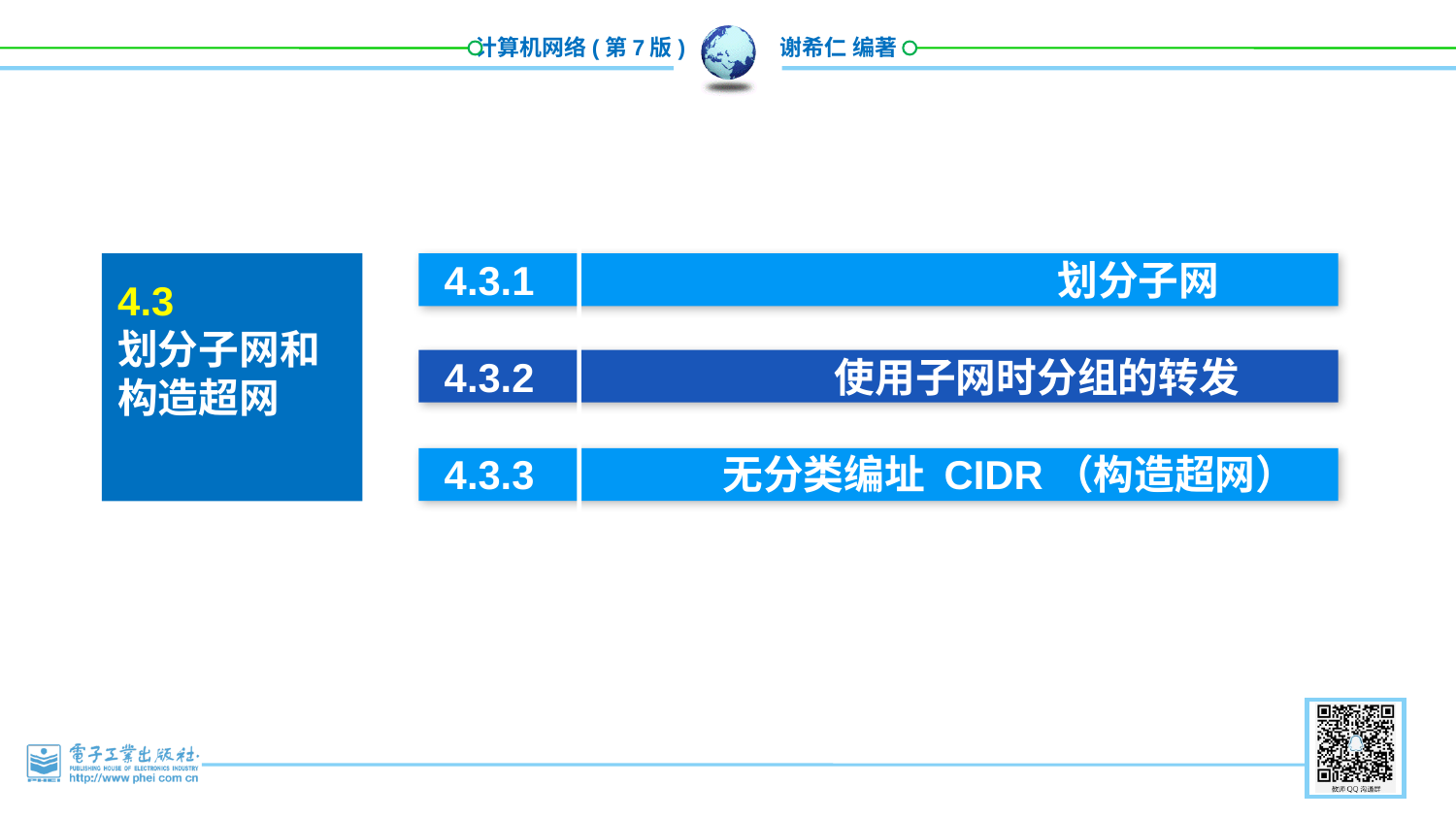

4.3.1                                              划分子网

4.3.2                          使用子网时分组的转发

4.3.3                无分类编址 CIDR（构造超网）

4.3
划分子网和构造超网